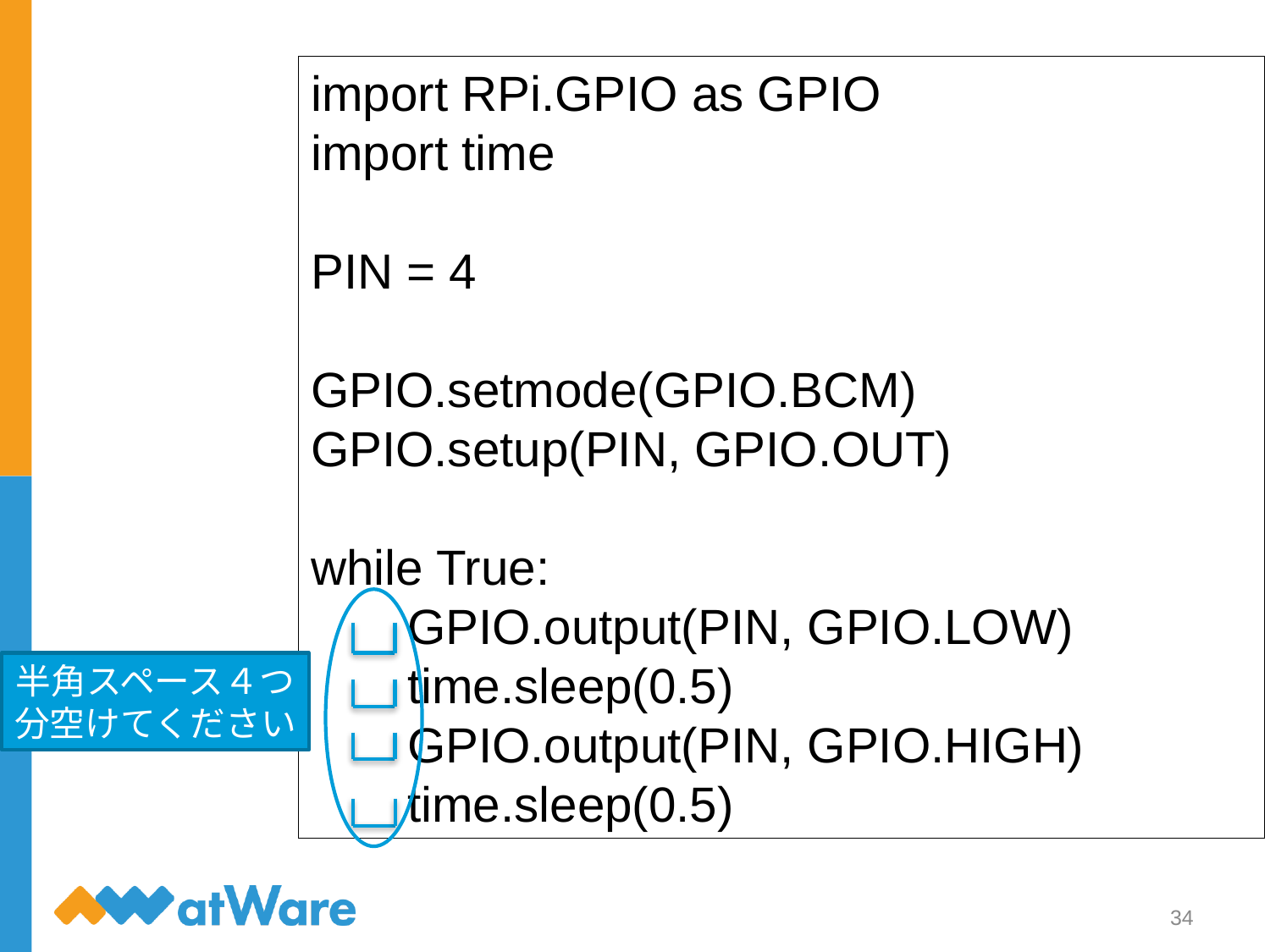

import RPi.GPIO as GPIO
import time

PIN = 4

GPIO.setmode(GPIO.BCM)
GPIO.setup(PIN, GPIO.OUT)

while True:
       GPIO.output(PIN, GPIO.LOW)
       time.sleep(0.5)
       GPIO.output(PIN, GPIO.HIGH)
       time.sleep(0.5)

半角スペース４つ
分空けてください
34